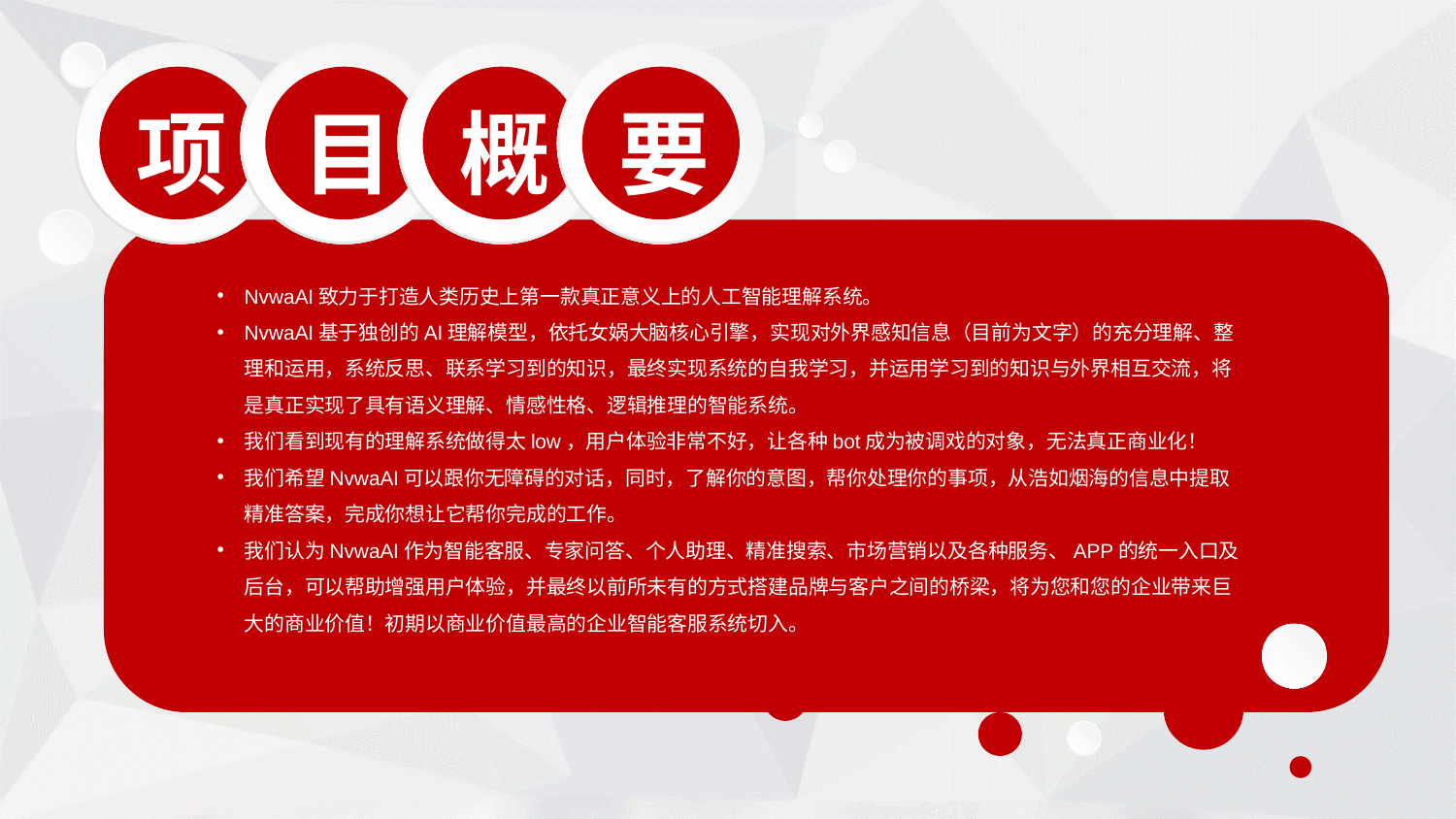

项

目

概

要

NvwaAI致力于打造人类历史上第一款真正意义上的人工智能理解系统。
NvwaAI基于独创的AI理解模型，依托女娲大脑核心引擎，实现对外界感知信息（目前为文字）的充分理解、整理和运用，系统反思、联系学习到的知识，最终实现系统的自我学习，并运用学习到的知识与外界相互交流，将是真正实现了具有语义理解、情感性格、逻辑推理的智能系统。
我们看到现有的理解系统做得太low，用户体验非常不好，让各种bot成为被调戏的对象，无法真正商业化！
我们希望NvwaAI可以跟你无障碍的对话，同时，了解你的意图，帮你处理你的事项，从浩如烟海的信息中提取精准答案，完成你想让它帮你完成的工作。
我们认为NvwaAI作为智能客服、专家问答、个人助理、精准搜索、市场营销以及各种服务、APP的统一入口及后台，可以帮助增强用户体验，并最终以前所未有的方式搭建品牌与客户之间的桥梁，将为您和您的企业带来巨大的商业价值！初期以商业价值最高的企业智能客服系统切入。